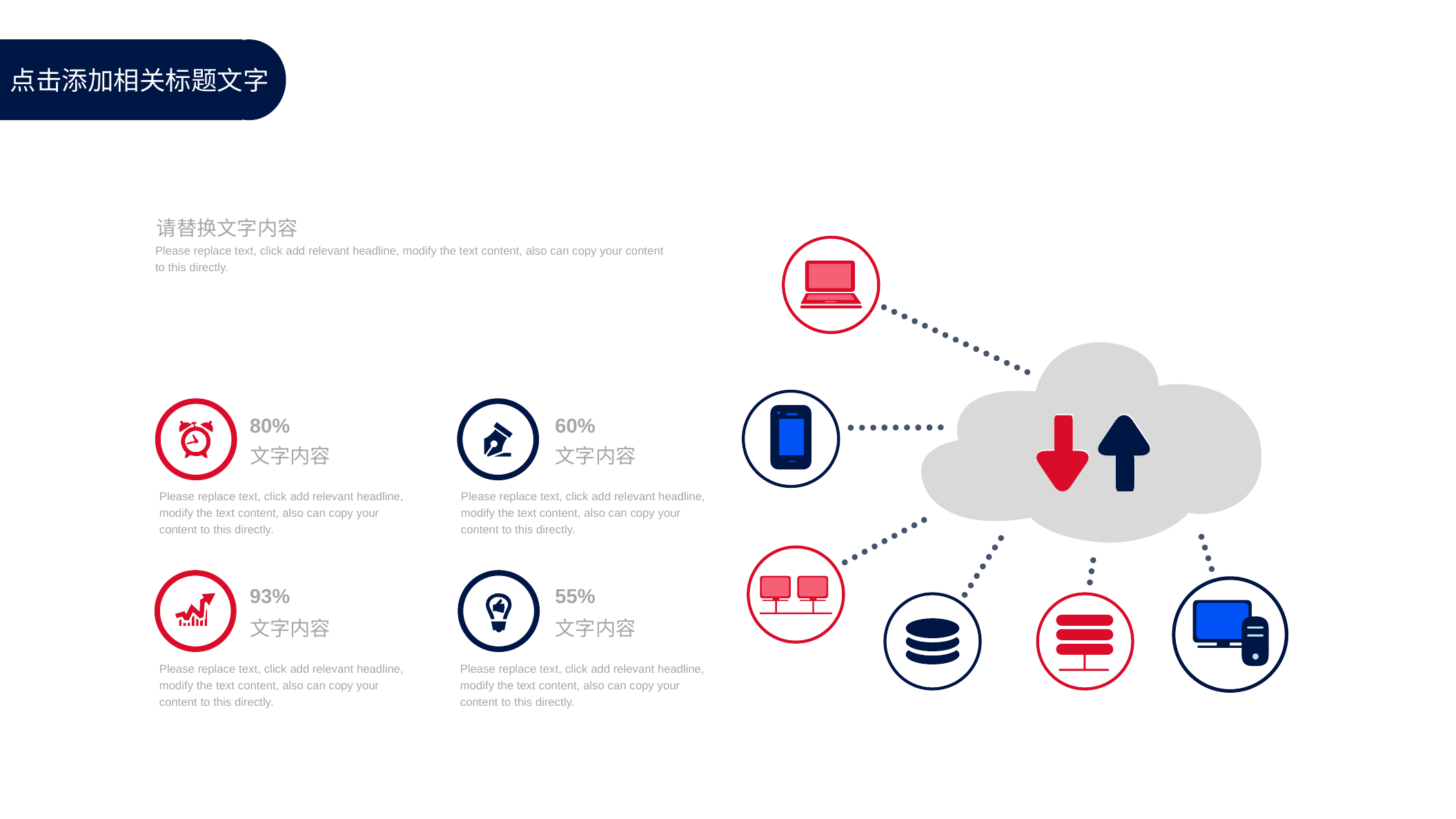

点击添加相关标题文字
请替换文字内容

Please replace text, click add relevant headline, modify the text content, also can copy your content to this directly.

80%
60%

文字内容
文字内容
Please replace text, click add relevant headline, modify the text content, also can copy your content to this directly.
Please replace text, click add relevant headline, modify the text content, also can copy your content to this directly.

93%
55%

文字内容
文字内容
Please replace text, click add relevant headline, modify the text content, also can copy your content to this directly.
Please replace text, click add relevant headline, modify the text content, also can copy your content to this directly.